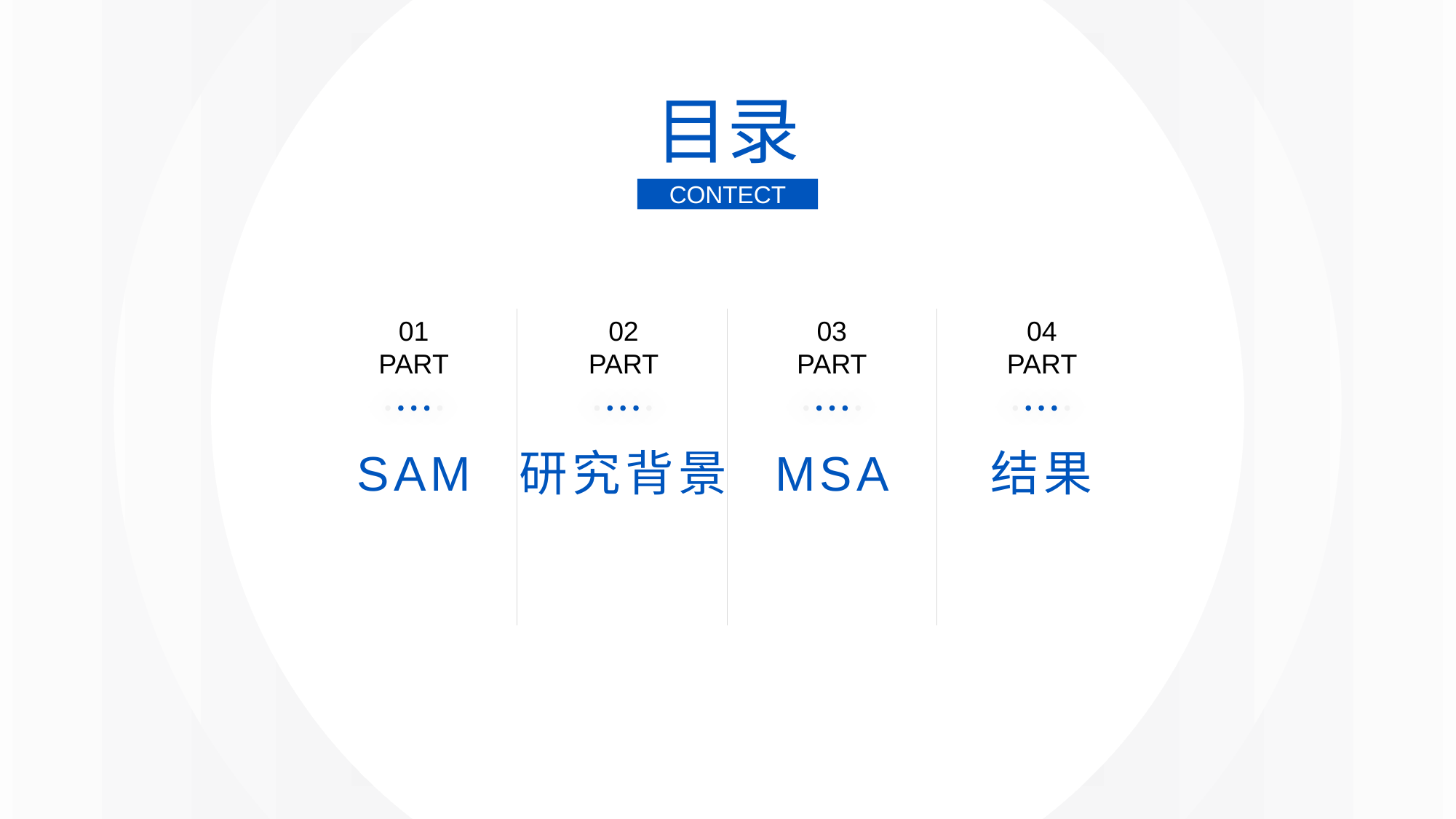

目录
CONTECT
01
PART
02
PART
03
PART
04
PART
SAM
研究背景
MSA
结果